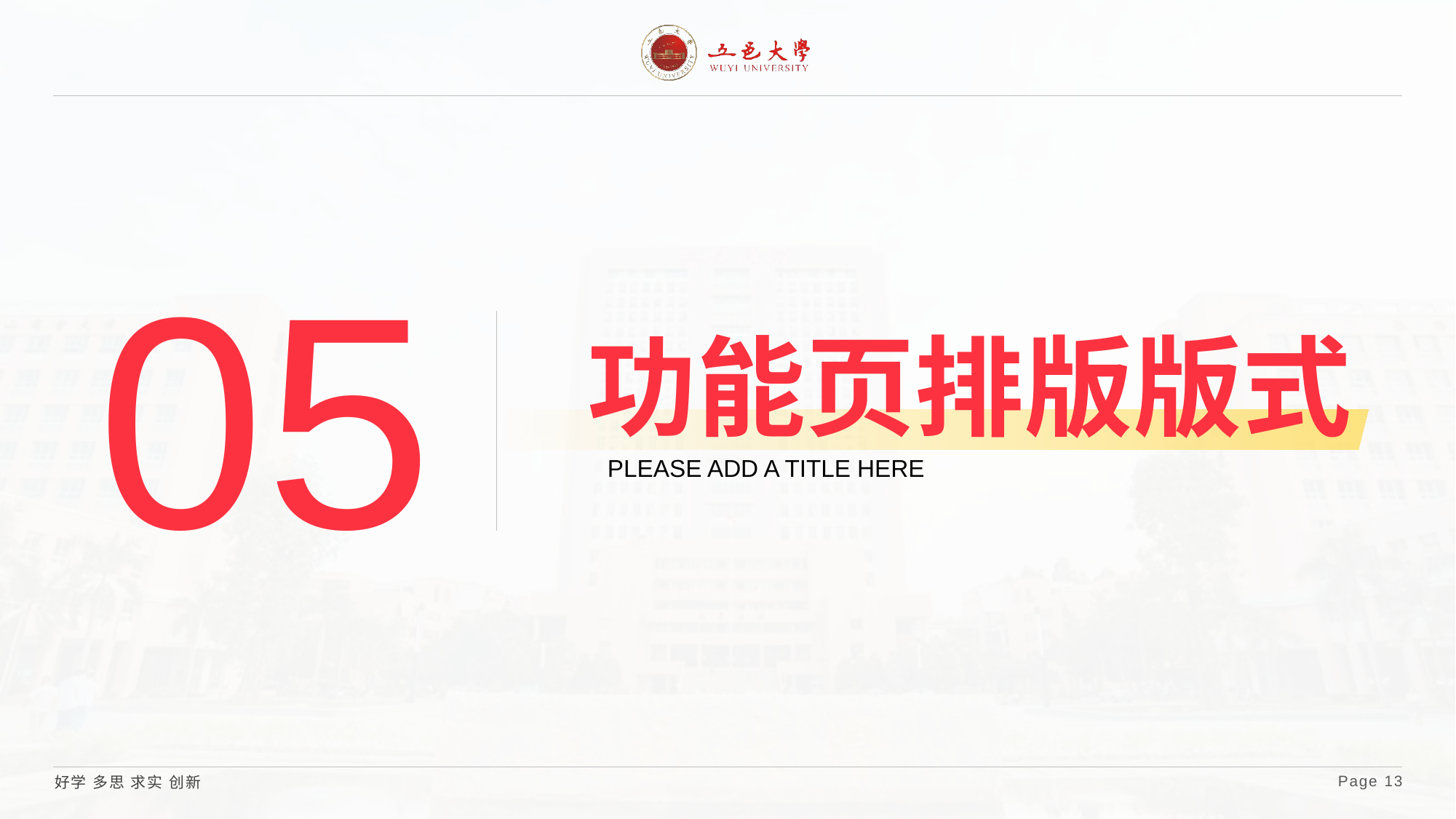

05
功能页排版版式

PLEASE ADD A TITLE HERE